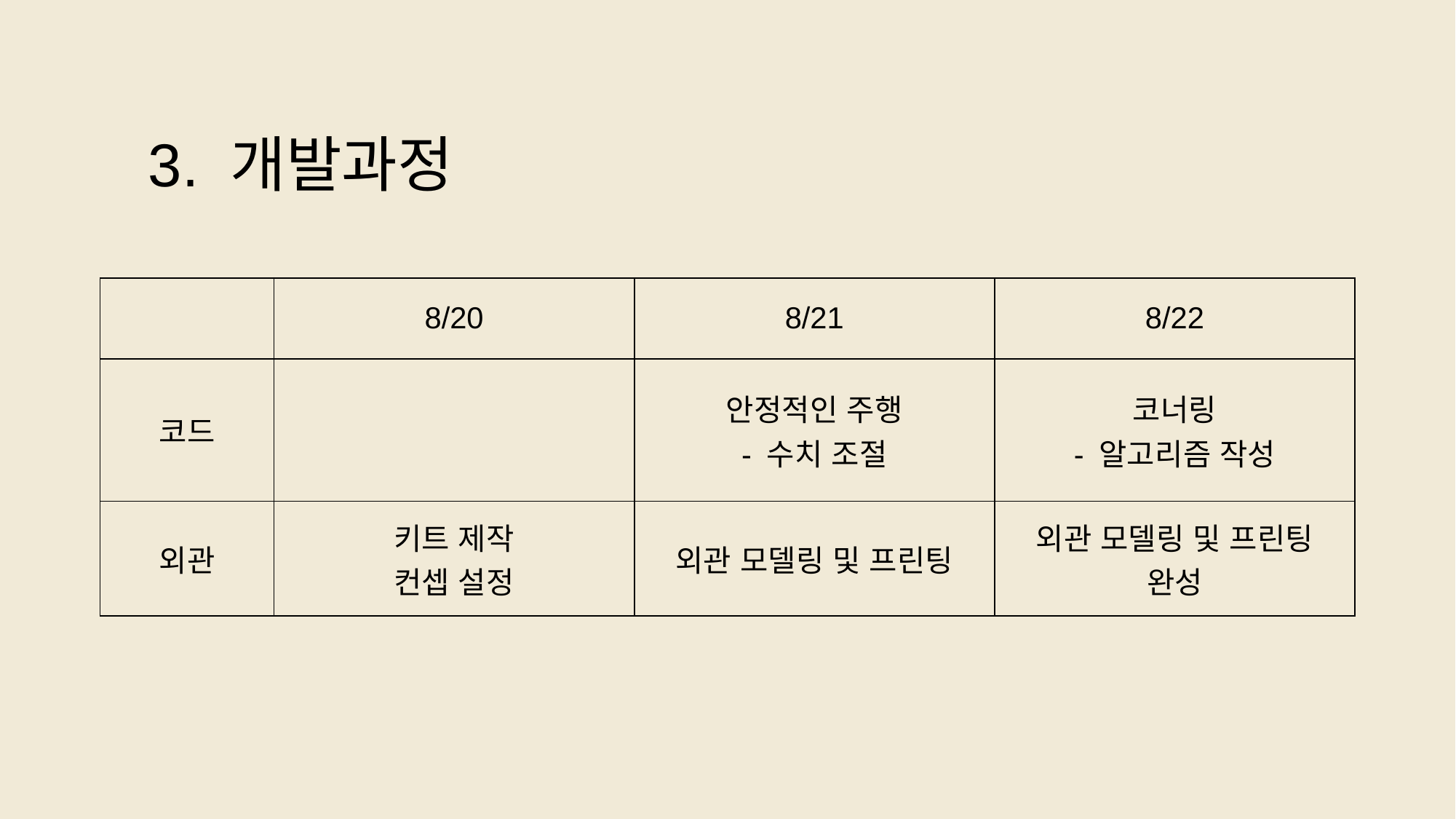

# 3. 개발과정
|  | 8/20 | 8/21 | 8/22 |
| --- | --- | --- | --- |
| 코드 |  | 안정적인 주행 - 수치 조절 | 코너링 - 알고리즘 작성 |
| 외관 | 키트 제작 컨셉 설정 | 외관 모델링 및 프린팅 | 외관 모델링 및 프린팅 완성 |